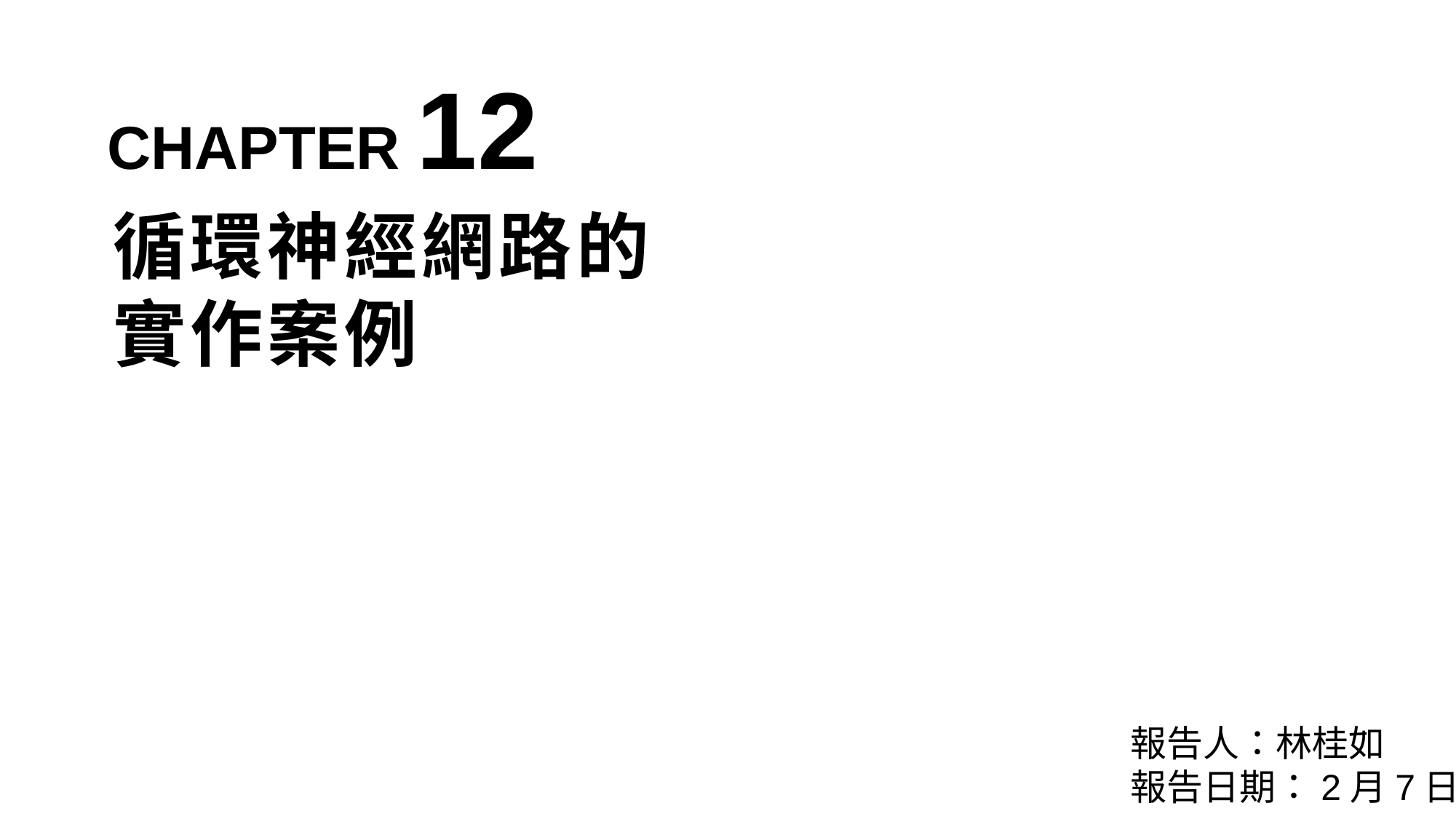

#
CHAPTER 12
循環神經網路的
實作案例

報告人：林桂如
報告日期：2月7日